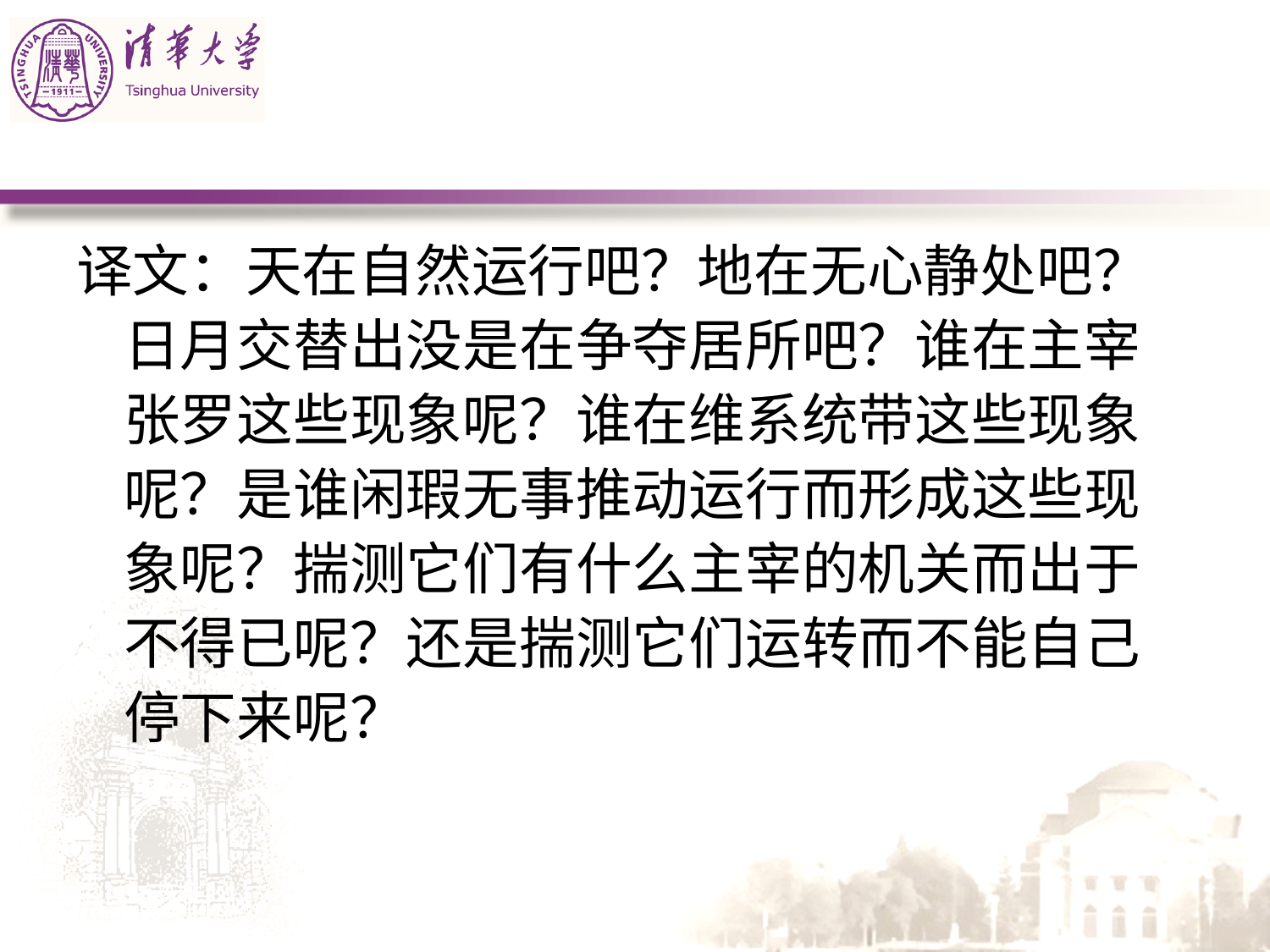

#
译文：天在自然运行吧？地在无心静处吧？日月交替出没是在争夺居所吧？谁在主宰张罗这些现象呢？谁在维系统带这些现象呢？是谁闲瑕无事推动运行而形成这些现象呢？揣测它们有什么主宰的机关而出于不得已呢？还是揣测它们运转而不能自己停下来呢？